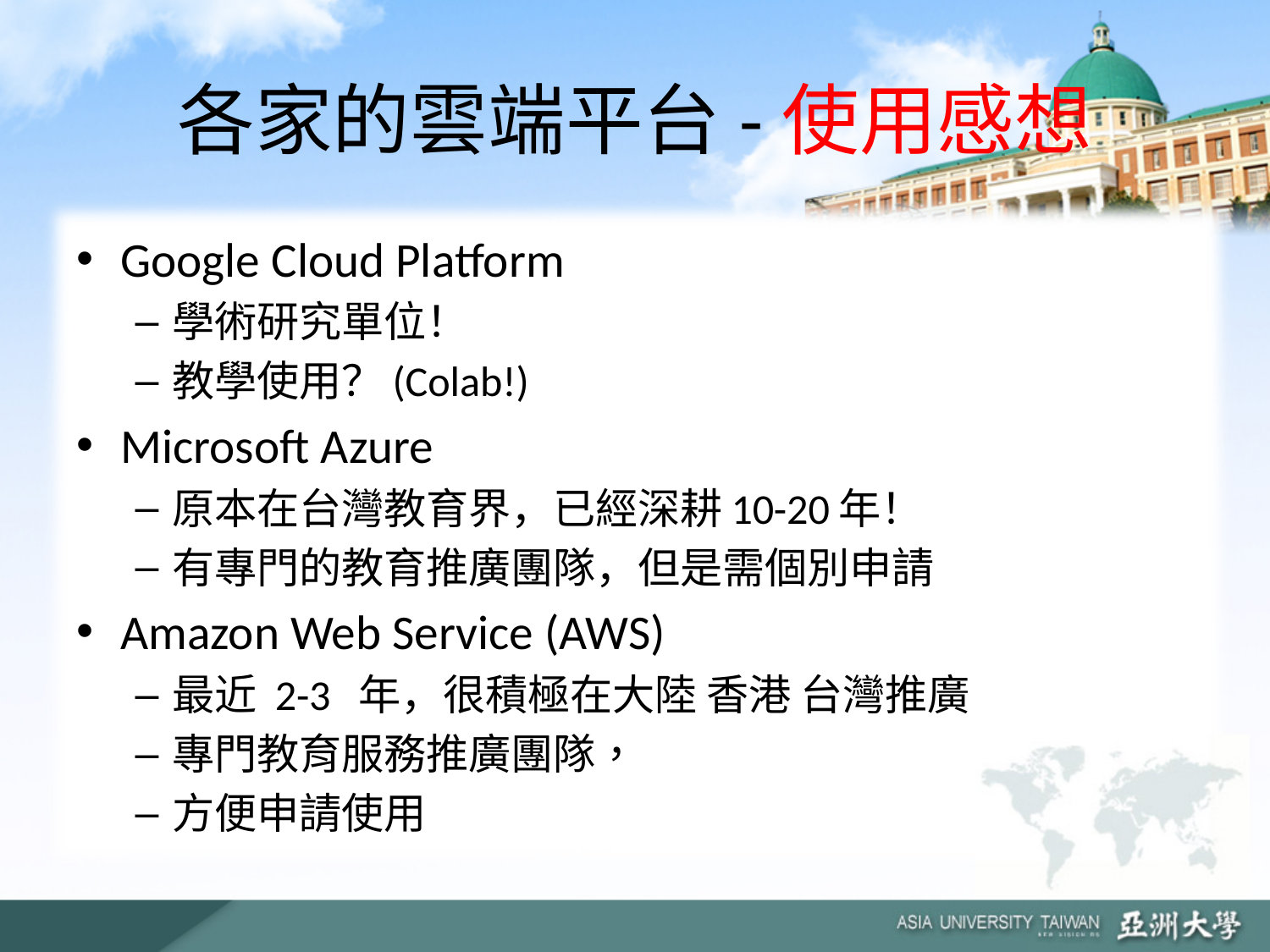

# 各家的雲端平台-使用感想
Google Cloud Platform
學術研究單位！
教學使用？(Colab!)
Microsoft Azure
原本在台灣教育界，已經深耕10-20年！
有專門的教育推廣團隊，但是需個別申請
Amazon Web Service (AWS)
最近 2-3  年，很積極在大陸 香港 台灣推廣
專門教育服務推廣團隊，
方便申請使用